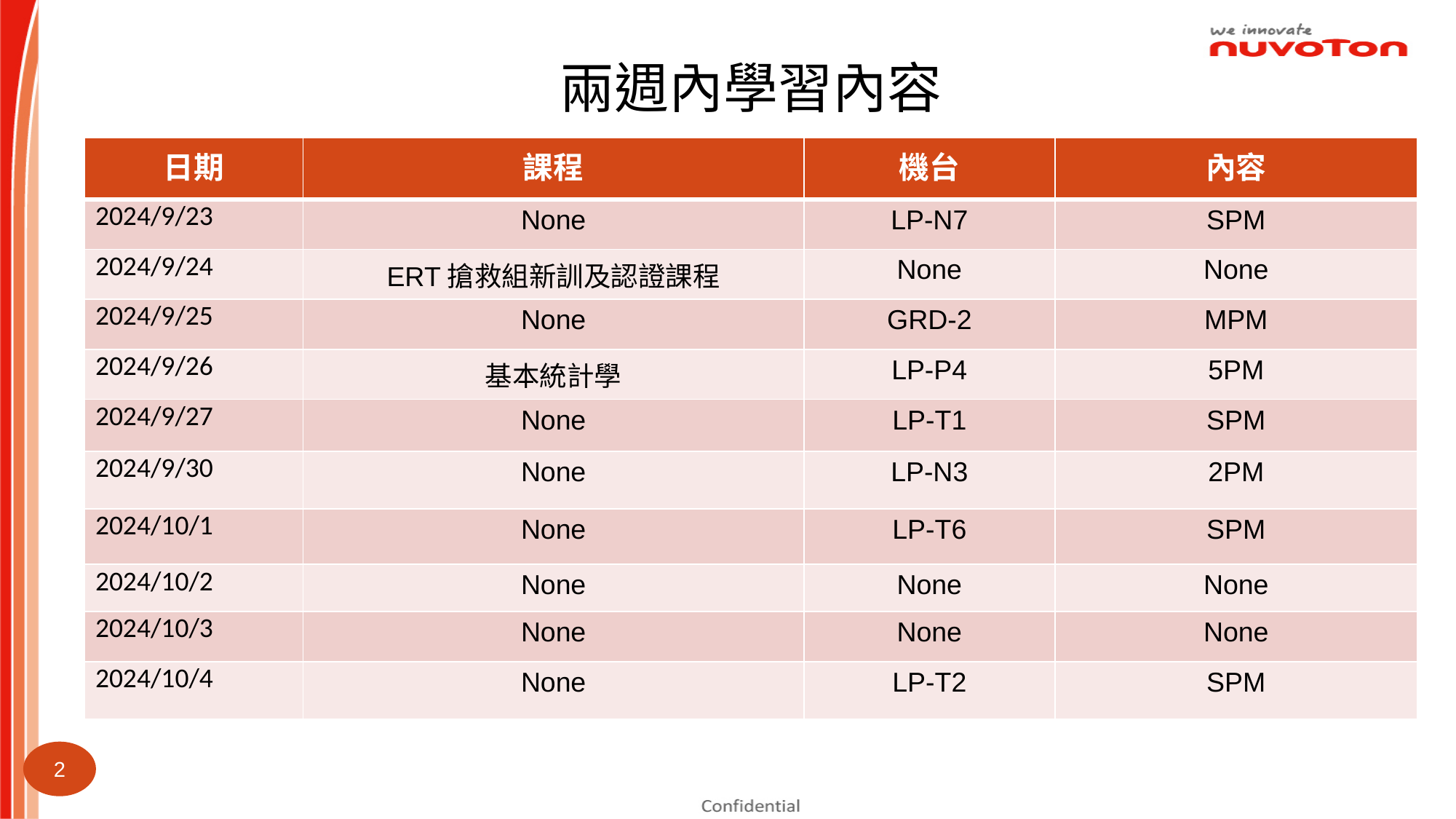

兩週內學習內容
| 日期 | 課程 | 機台 | 內容 |
| --- | --- | --- | --- |
| 2024/9/23 | None | LP-N7 | SPM |
| 2024/9/24 | ERT搶救組新訓及認證課程 | None | None |
| 2024/9/25 | None | GRD-2 | MPM |
| 2024/9/26 | 基本統計學 | LP-P4 | 5PM |
| 2024/9/27 | None | LP-T1 | SPM |
| 2024/9/30 | None | LP-N3 | 2PM |
| 2024/10/1 | None | LP-T6 | SPM |
| 2024/10/2 | None | None | None |
| 2024/10/3 | None | None | None |
| 2024/10/4 | None | LP-T2 | SPM |
2024.06.03 ~ 2024.06.14
2